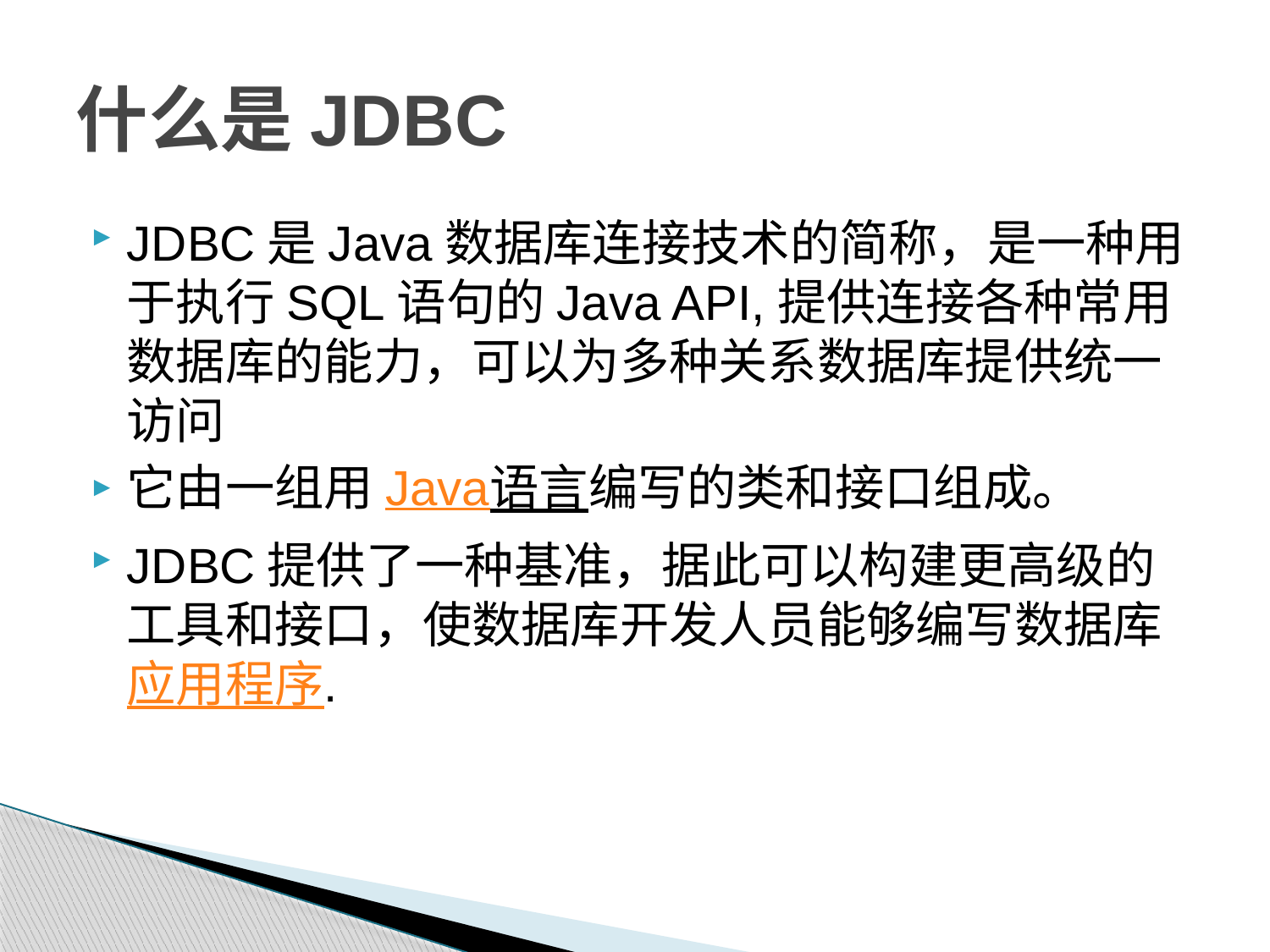

# 什么是JDBC
JDBC是Java数据库连接技术的简称，是一种用于执行SQL语句的Java API,提供连接各种常用数据库的能力，可以为多种关系数据库提供统一访问
它由一组用Java语言编写的类和接口组成。
JDBC提供了一种基准，据此可以构建更高级的工具和接口，使数据库开发人员能够编写数据库应用程序.